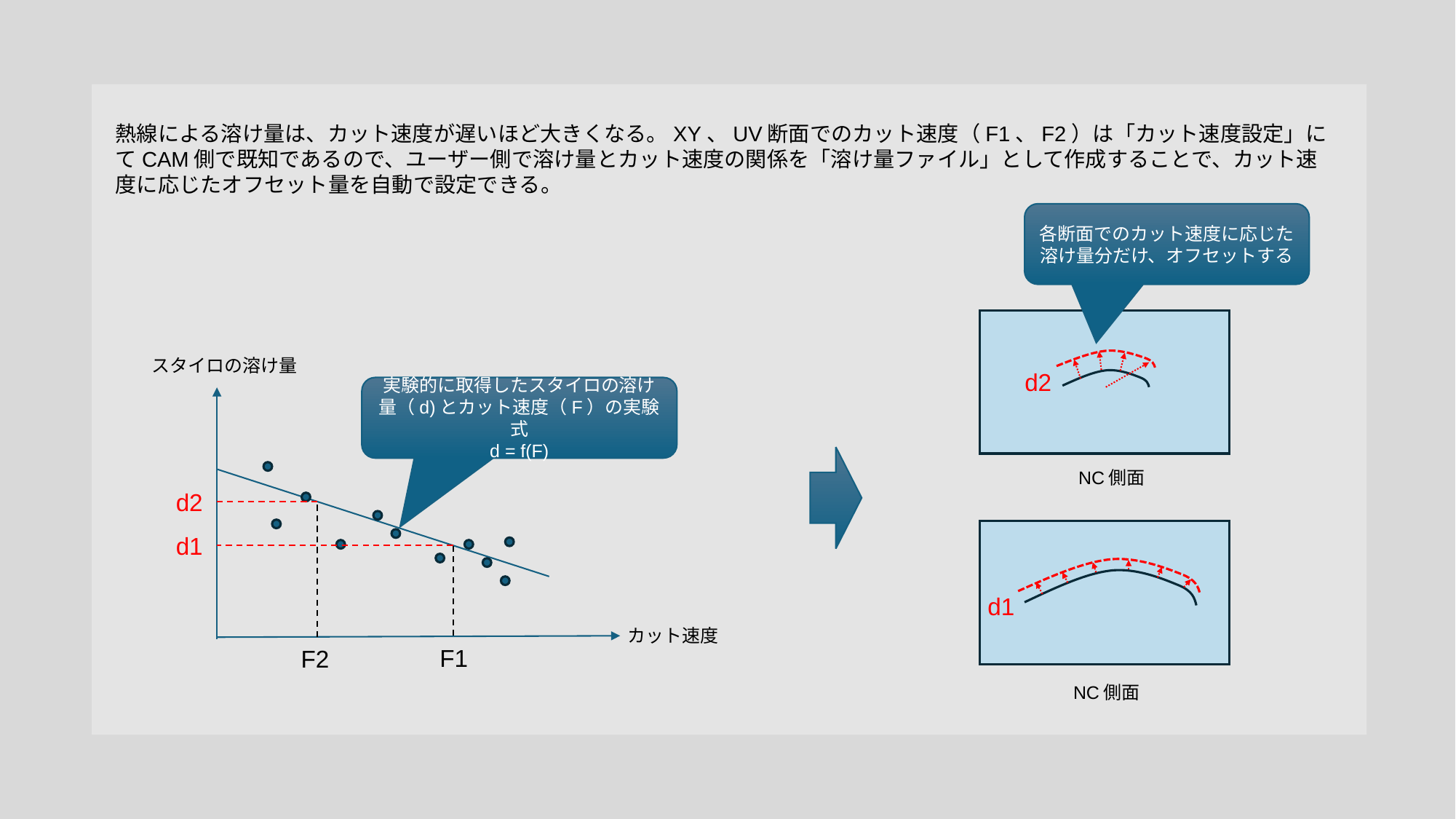

熱線による溶け量は、カット速度が遅いほど大きくなる。XY、UV断面でのカット速度（F1、F2）は「カット速度設定」にてCAM側で既知であるので、ユーザー側で溶け量とカット速度の関係を「溶け量ファイル」として作成することで、カット速度に応じたオフセット量を自動で設定できる。
各断面でのカット速度に応じた溶け量分だけ、オフセットする

スタイロの溶け量

d2

実験的に取得したスタイロの溶け量（d)とカット速度（F）の実験式
d = f(F)

NC側面

d2

d1

d1
カット速度
F1
F2
NC側面